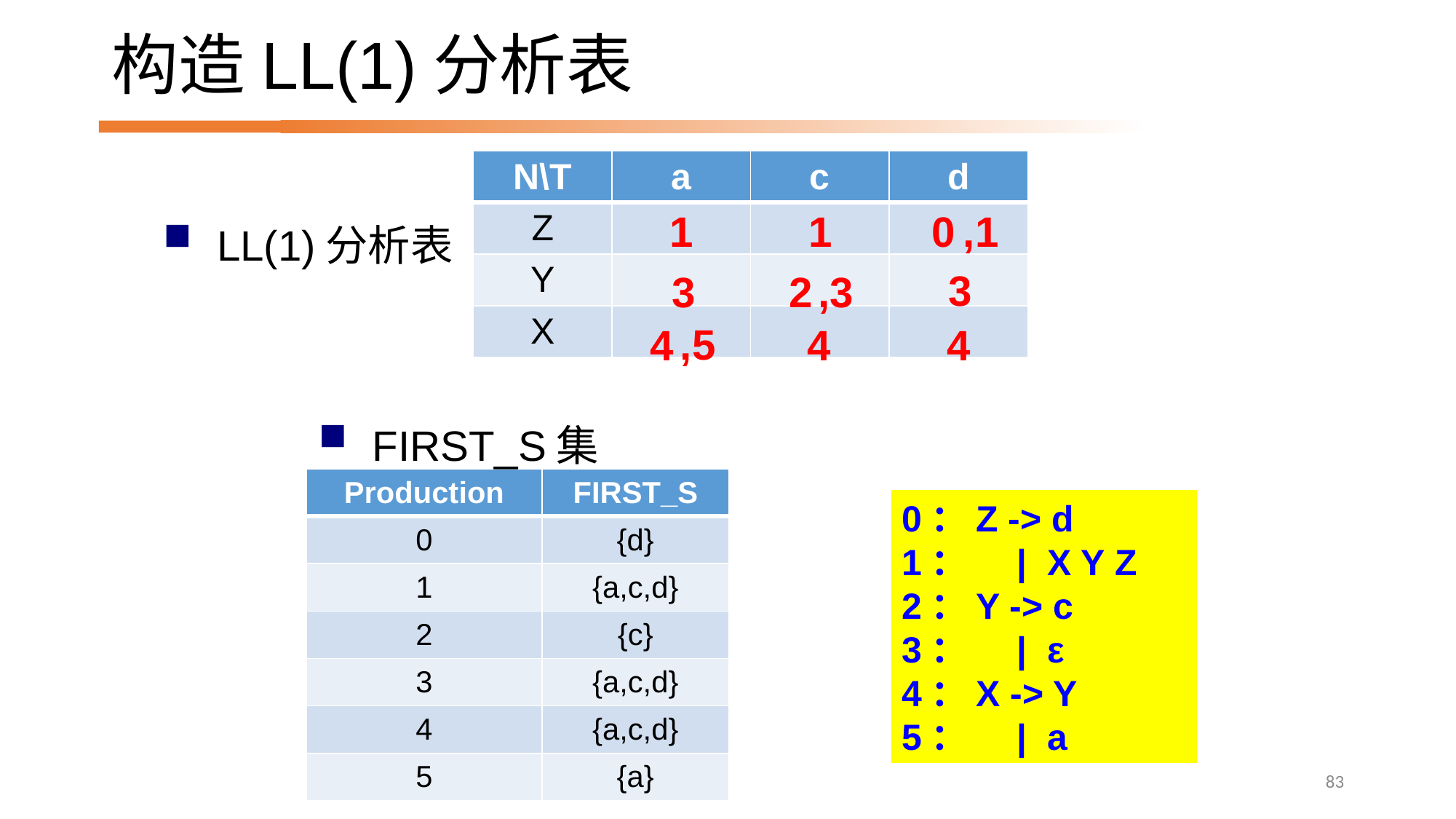

# 构造LL(1)分析表
| N\T | a | c | d |
| --- | --- | --- | --- |
| Z |  |  |  |
| Y |  |  |  |
| X |  |  |  |
1
1
0
,1
LL(1)分析表
3
,3
3
2
,5
4
4
4
FIRST_S集
| Production | FIRST\_S |
| --- | --- |
| 0 | {d} |
| 1 | {a,c,d} |
| 2 | {c} |
| 3 | {a,c,d} |
| 4 | {a,c,d} |
| 5 | {a} |
0：Z -> d
1：     |  X Y Z
2：Y -> c
3：     |  ε
4：X -> Y
5：     |  a
83